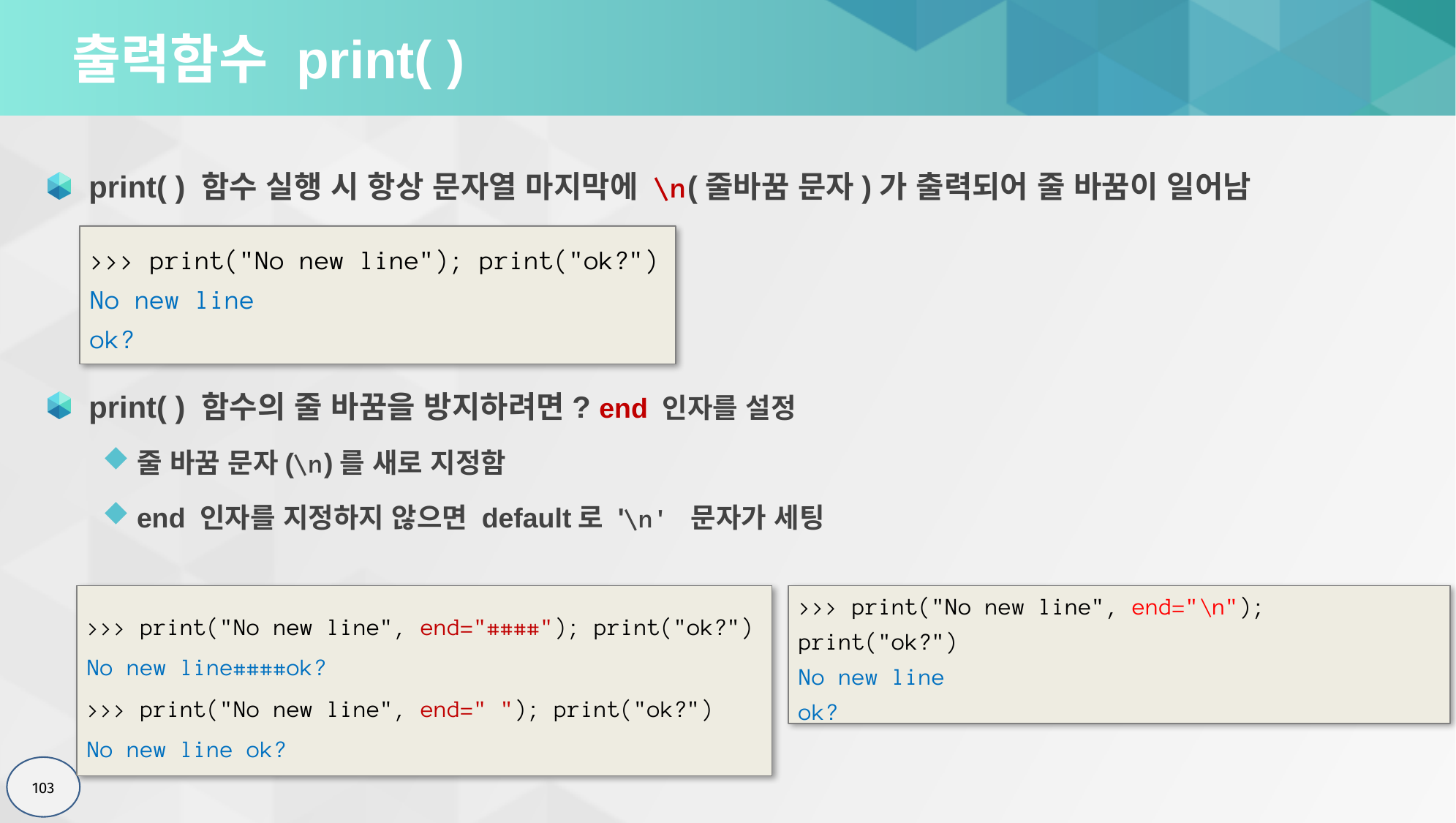

# 출력함수 print( )
print( ) 함수 실행 시 항상 문자열 마지막에 \n(줄바꿈 문자)가 출력되어 줄 바꿈이 일어남

print( ) 함수의 줄 바꿈을 방지하려면? end 인자를 설정
줄 바꿈 문자(\n)를 새로 지정함
end 인자를 지정하지 않으면 default로 '\n' 문자가 세팅
>>> print("No new line"); print("ok?")
No new line
ok?
>>> print("No new line", end="####"); print("ok?")
No new line####ok?
>>> print("No new line", end=" "); print("ok?")
No new line ok?
>>> print("No new line", end="\n"); print("ok?")
No new line
ok?